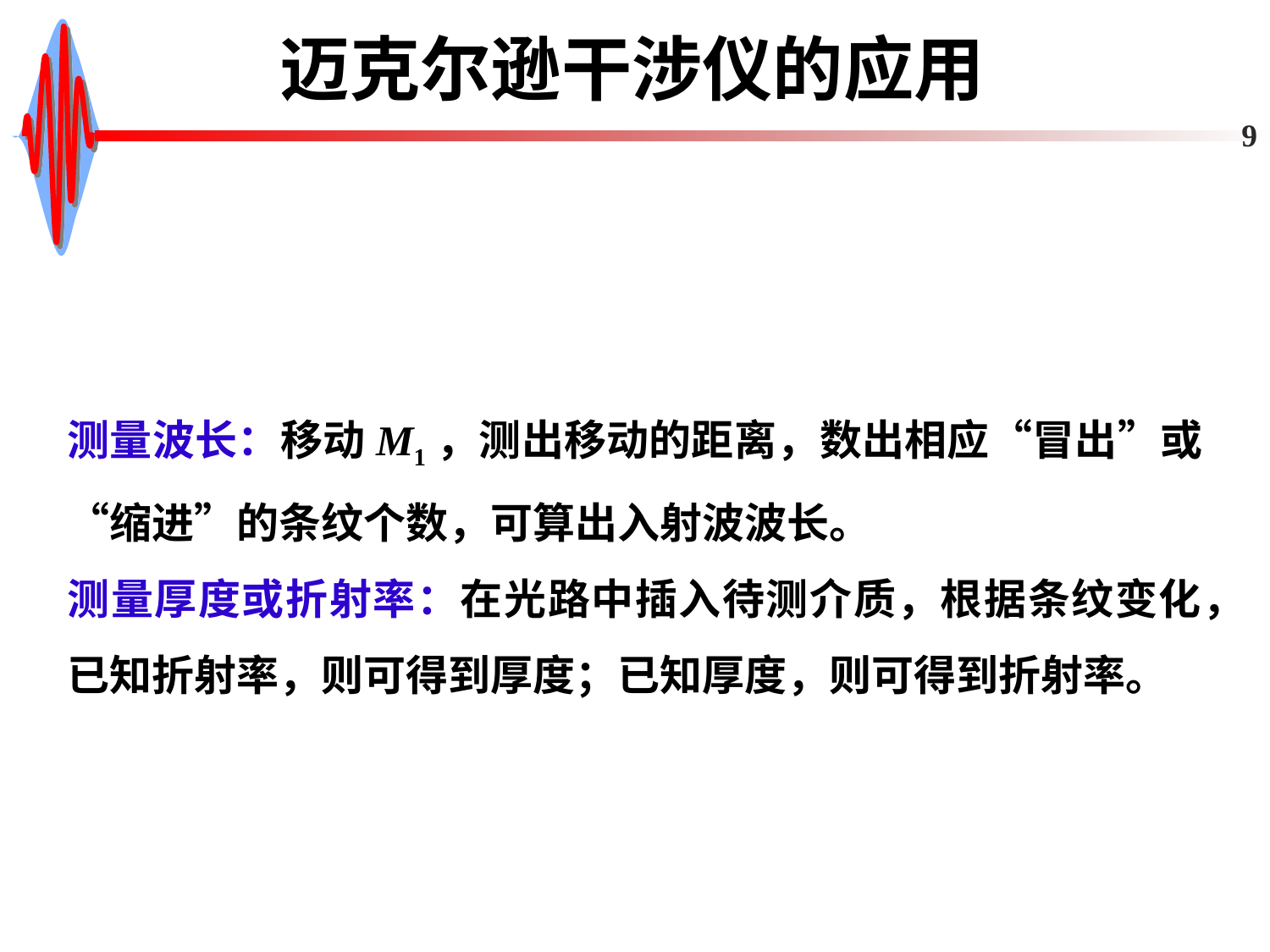

# 迈克尔逊干涉仪的应用
9
测量波长：移动M1，测出移动的距离，数出相应“冒出”或“缩进”的条纹个数，可算出入射波波长。
测量厚度或折射率：在光路中插入待测介质，根据条纹变化，已知折射率，则可得到厚度；已知厚度，则可得到折射率。